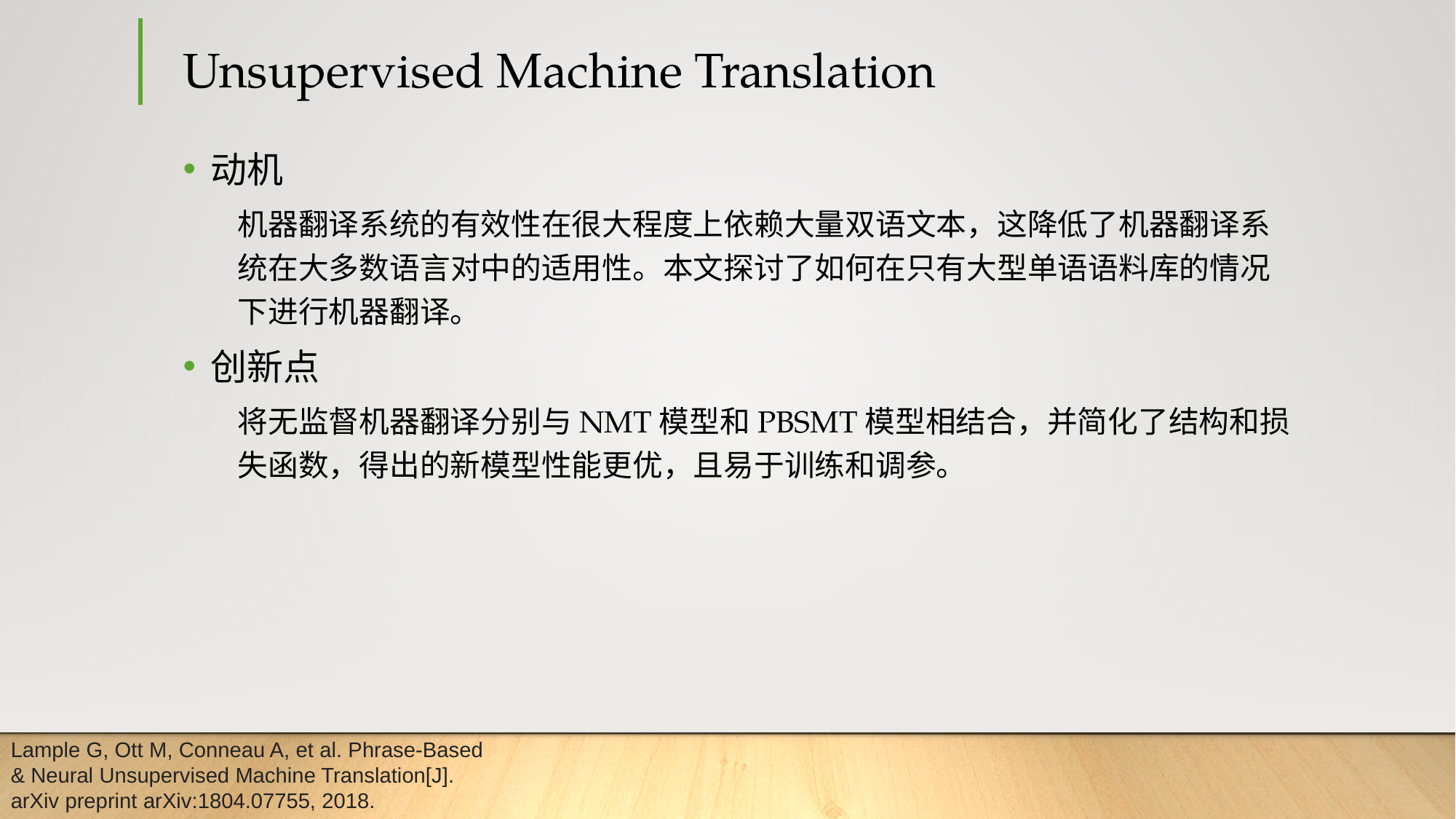

# Unsupervised Machine Translation
动机
机器翻译系统的有效性在很大程度上依赖大量双语文本，这降低了机器翻译系统在大多数语言对中的适用性。本文探讨了如何在只有大型单语语料库的情况下进行机器翻译。
创新点
将无监督机器翻译分别与NMT模型和PBSMT模型相结合，并简化了结构和损失函数，得出的新模型性能更优，且易于训练和调参。
Lample G, Ott M, Conneau A, et al. Phrase-Based & Neural Unsupervised Machine Translation[J]. arXiv preprint arXiv:1804.07755, 2018.